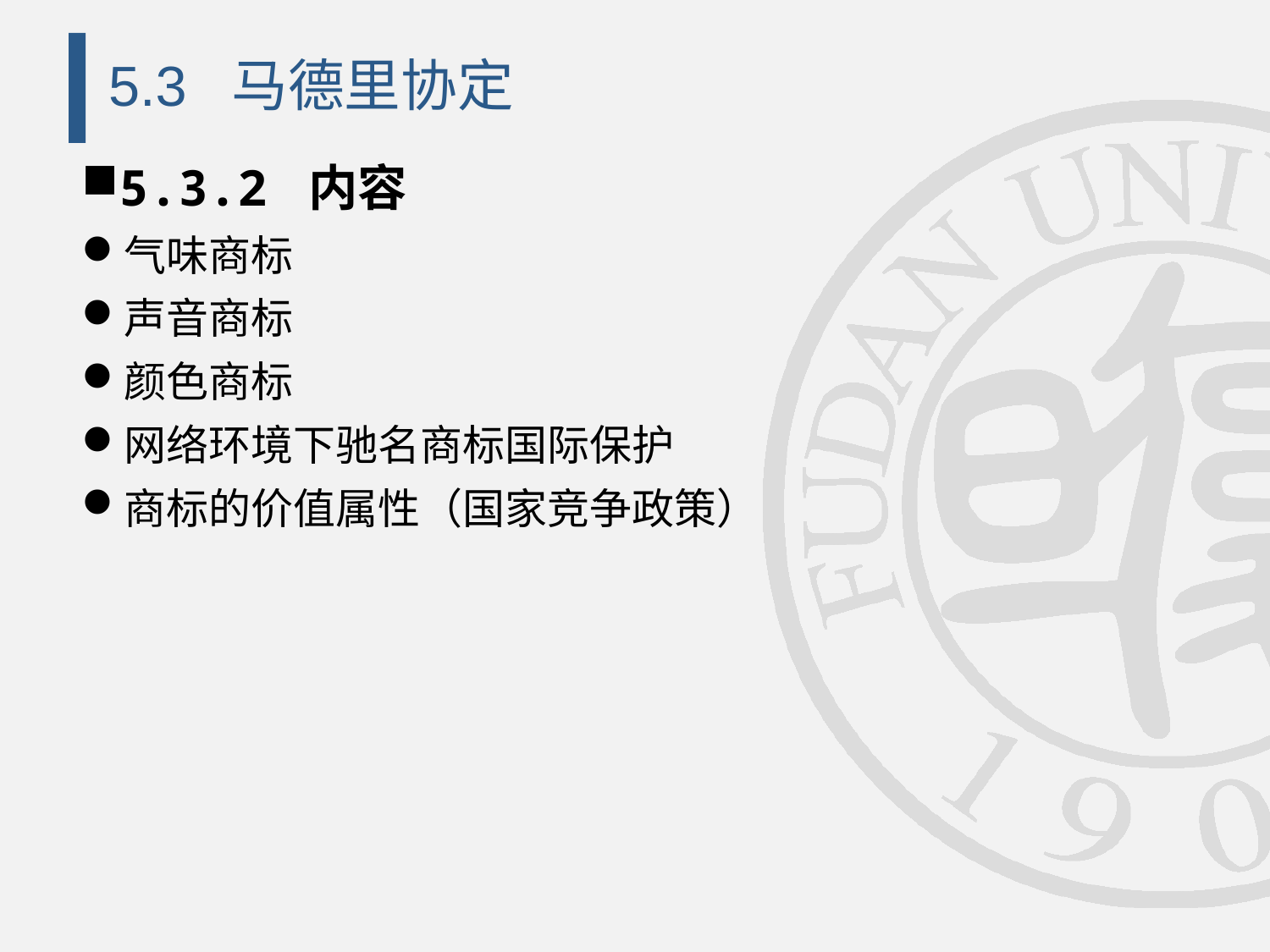

# 5.3  马德里协定
5.3.2 内容
气味商标
声音商标
颜色商标
网络环境下驰名商标国际保护
商标的价值属性（国家竞争政策）